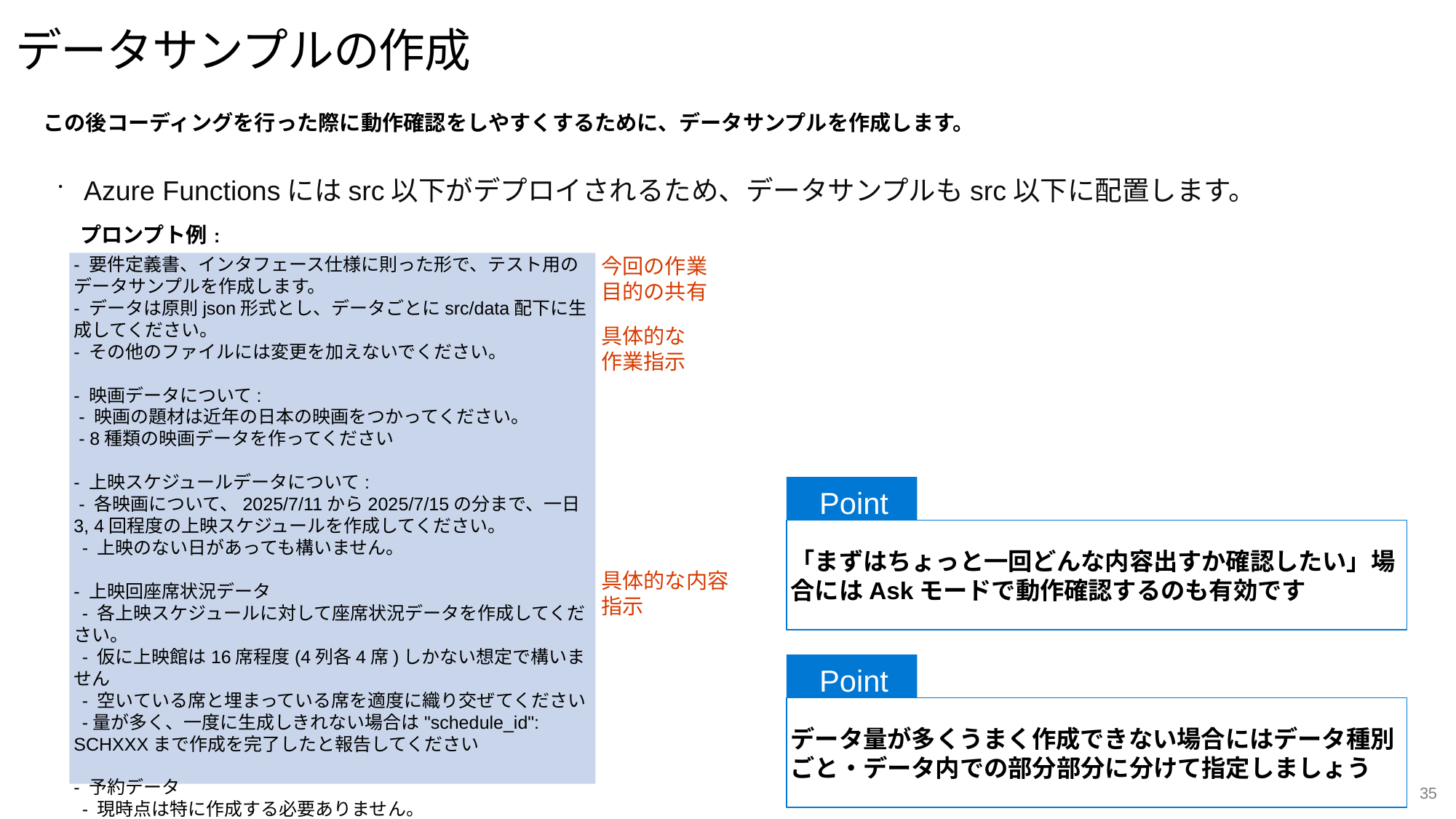

# データサンプルの作成
この後コーディングを行った際に動作確認をしやすくするために、データサンプルを作成します。
Azure Functionsにはsrc以下がデプロイされるため、データサンプルもsrc以下に配置します。
プロンプト例:
- 要件定義書、インタフェース仕様に則った形で、テスト用のデータサンプルを作成します。
- データは原則json形式とし、データごとにsrc/data配下に生成してください。
- その他のファイルには変更を加えないでください。

- 映画データについて:
 - 映画の題材は近年の日本の映画をつかってください。
 - 8種類の映画データを作ってください

- 上映スケジュールデータについて:
 - 各映画について、2025/7/11から2025/7/15の分まで、一日3, 4回程度の上映スケジュールを作成してください。
 - 上映のない日があっても構いません。

- 上映回座席状況データ
 - 各上映スケジュールに対して座席状況データを作成してください。
 - 仮に上映館は16席程度(4列各4席)しかない想定で構いません
 - 空いている席と埋まっている席を適度に織り交ぜてください
 -量が多く、一度に生成しきれない場合は"schedule_id": SCHXXXまで作成を完了したと報告してください
- 予約データ
 - 現時点は特に作成する必要ありません。
今回の作業
目的の共有
具体的な
作業指示
Point
「まずはちょっと一回どんな内容出すか確認したい」場合にはAskモードで動作確認するのも有効です
具体的な内容指示
Point
データ量が多くうまく作成できない場合にはデータ種別ごと・データ内での部分部分に分けて指定しましょう
35